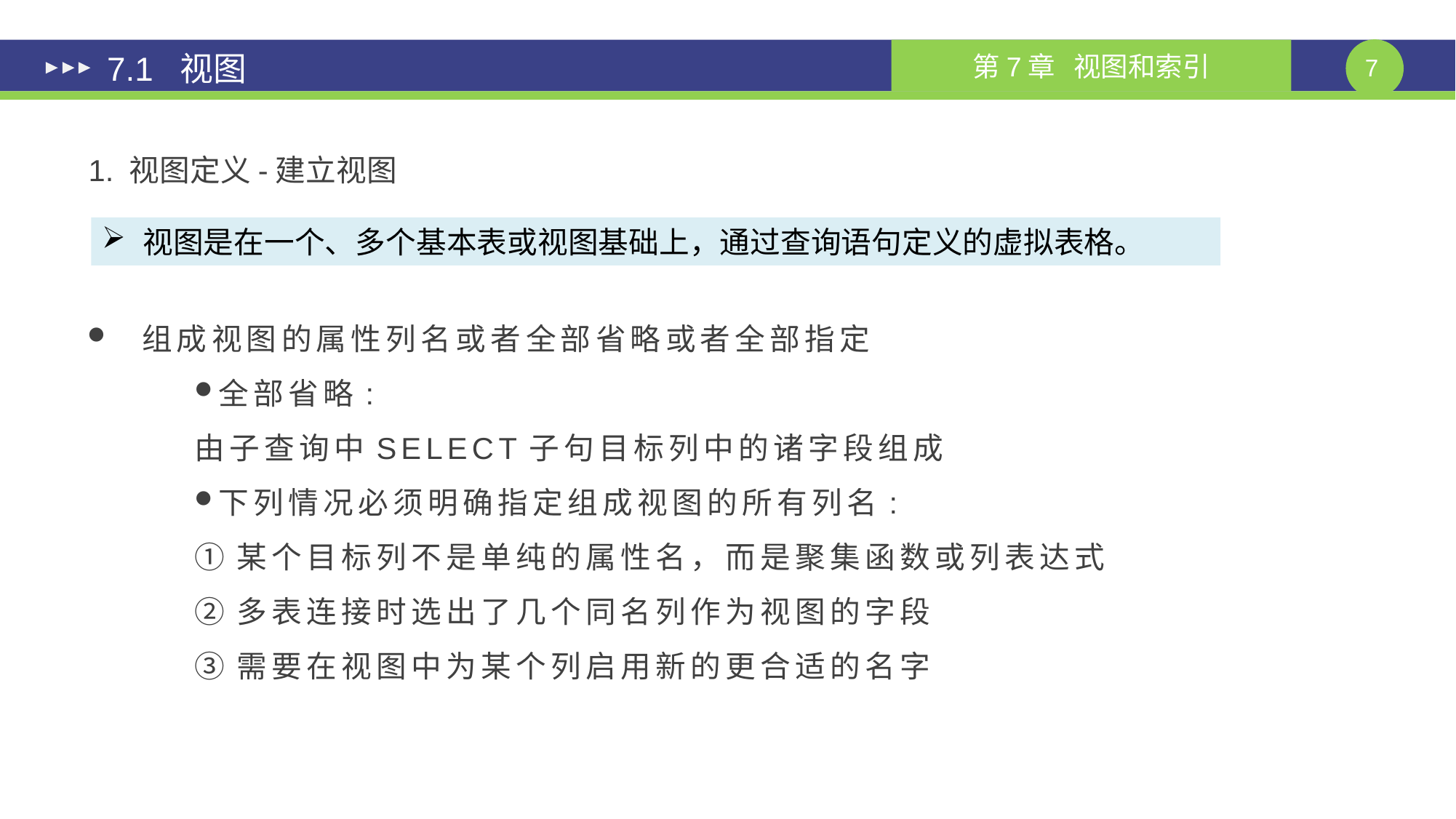

# 7.1  视图
1. 视图定义-建立视图
视图是在一个、多个基本表或视图基础上，通过查询语句定义的虚拟表格。
组成视图的属性列名或者全部省略或者全部指定
全部省略:
由子查询中SELECT子句目标列中的诸字段组成
下列情况必须明确指定组成视图的所有列名:
①某个目标列不是单纯的属性名，而是聚集函数或列表达式
②多表连接时选出了几个同名列作为视图的字段
③需要在视图中为某个列启用新的更合适的名字